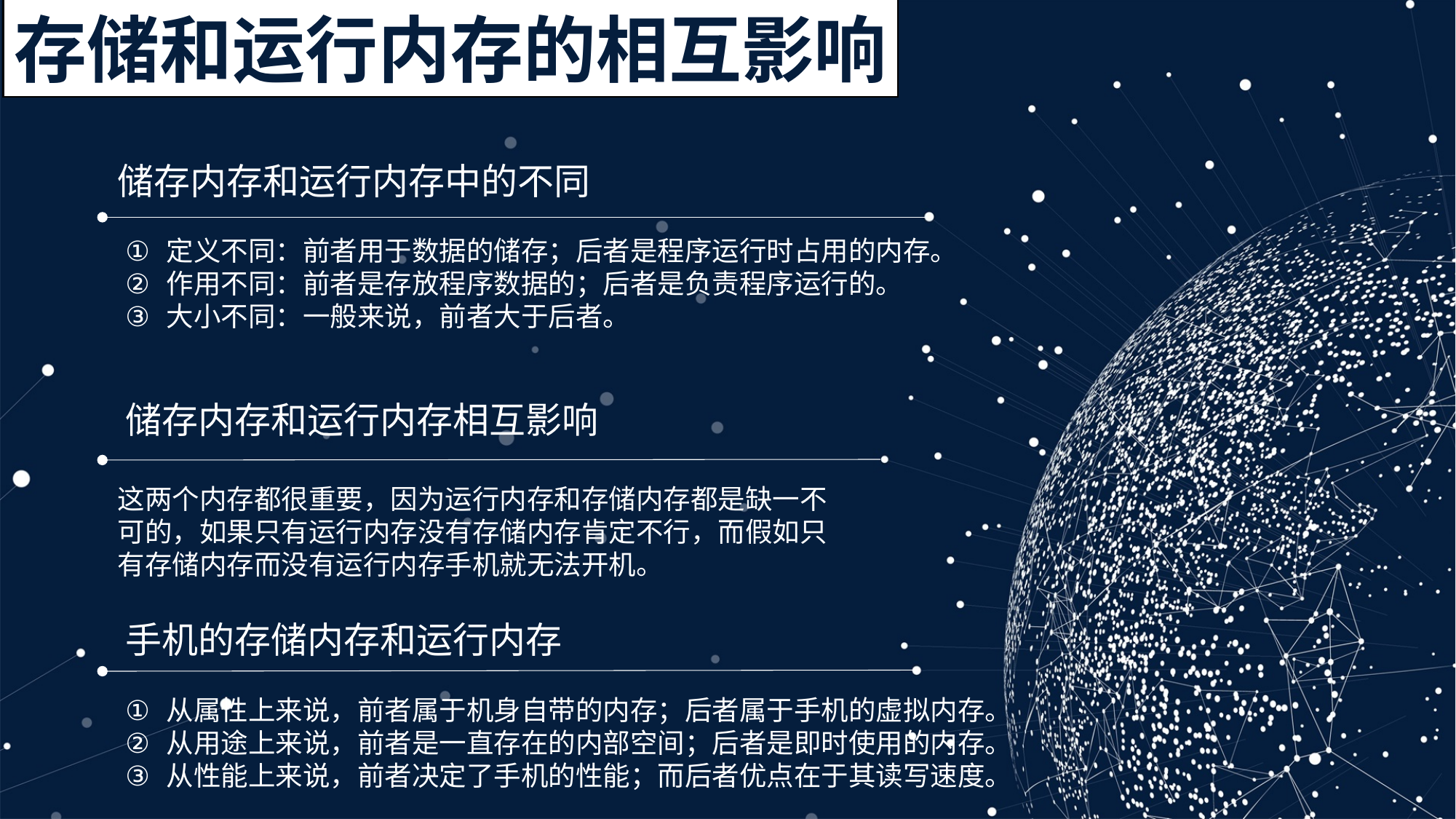

存储和运行内存的相互影响
储存内存和运行内存中的不同

定义不同：前者用于数据的储存；后者是程序运行时占用的内存。
作用不同：前者是存放程序数据的；后者是负责程序运行的。
大小不同：一般来说，前者大于后者。
储存内存和运行内存相互影响

这两个内存都很重要，因为运行内存和存储内存都是缺一不可的，如果只有运行内存没有存储内存肯定不行，而假如只有存储内存而没有运行内存手机就无法开机。
手机的存储内存和运行内存

从属性上来说，前者属于机身自带的内存；后者属于手机的虚拟内存。
从用途上来说，前者是一直存在的内部空间；后者是即时使用的内存。
从性能上来说，前者决定了手机的性能；而后者优点在于其读写速度。